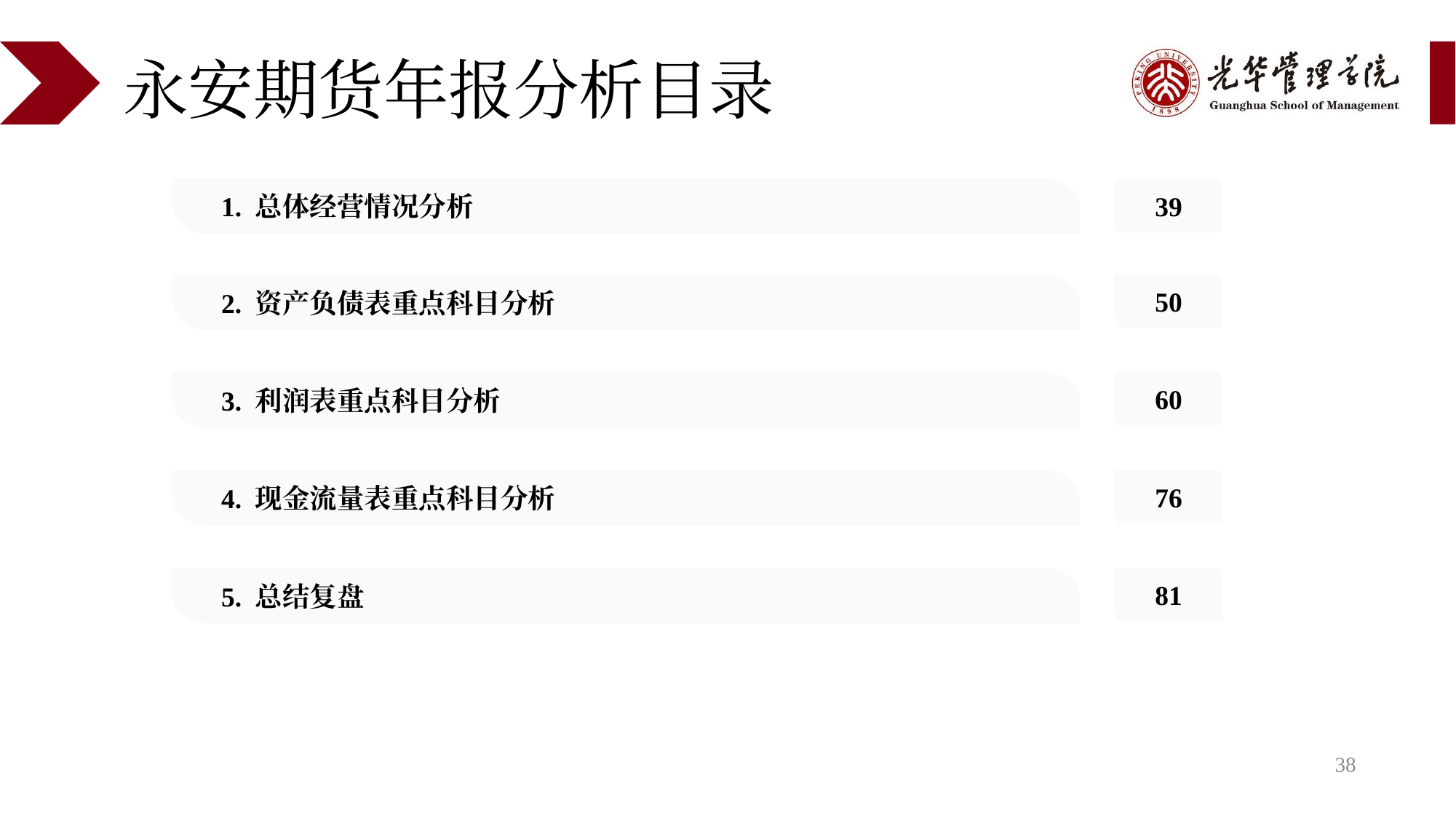

# 永安期货年报分析目录
1. 总体经营情况分析
39
2. 资产负债表重点科目分析
50
3. 利润表重点科目分析
60
4. 现金流量表重点科目分析
76
5. 总结复盘
81
38